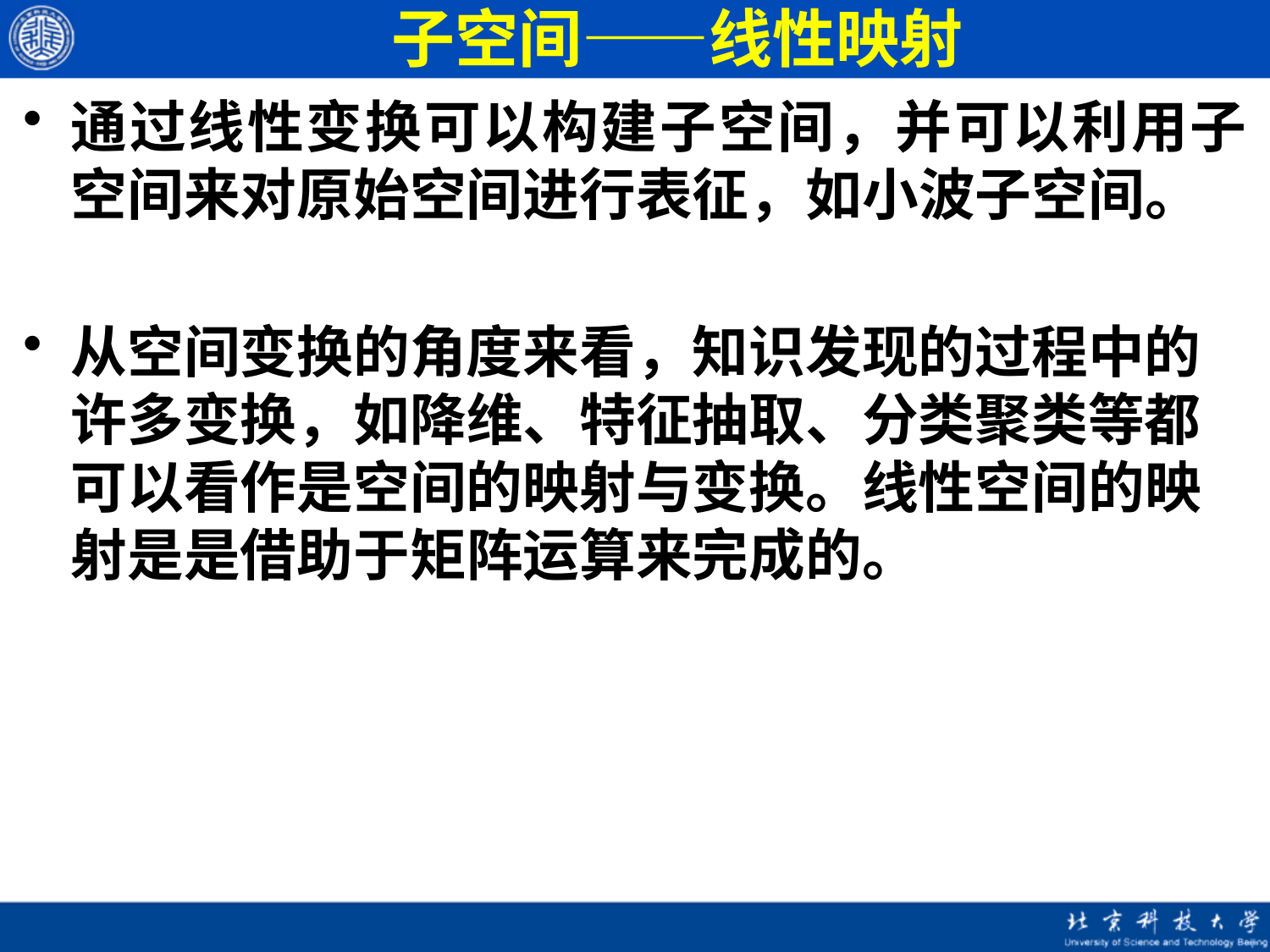

# 子空间——线性映射
通过线性变换可以构建子空间，并可以利用子空间来对原始空间进行表征，如小波子空间。

从空间变换的角度来看，知识发现的过程中的许多变换，如降维、特征抽取、分类聚类等都可以看作是空间的映射与变换。线性空间的映射是是借助于矩阵运算来完成的。